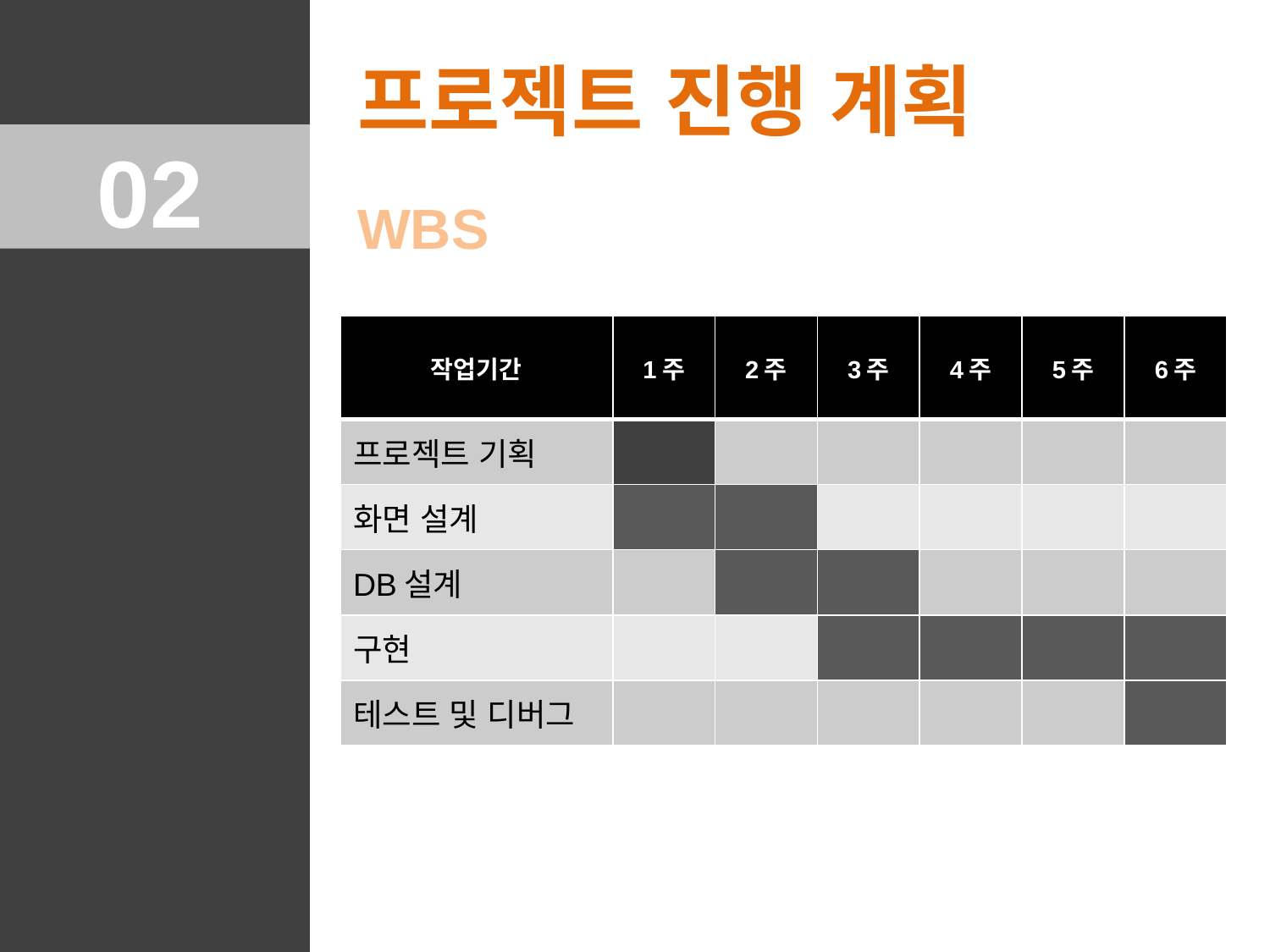

02
프로젝트 진행 계획
WBS
| 작업기간 | 1주 | 2주 | 3주 | 4주 | 5주 | 6주 |
| --- | --- | --- | --- | --- | --- | --- |
| 프로젝트 기획 |  |  |  |  |  |  |
| 화면 설계 |  |  |  |  |  |  |
| DB설계 |  |  |  |  |  |  |
| 구현 |  |  |  |  |  |  |
| 테스트 및 디버그 |  |  |  |  |  |  |